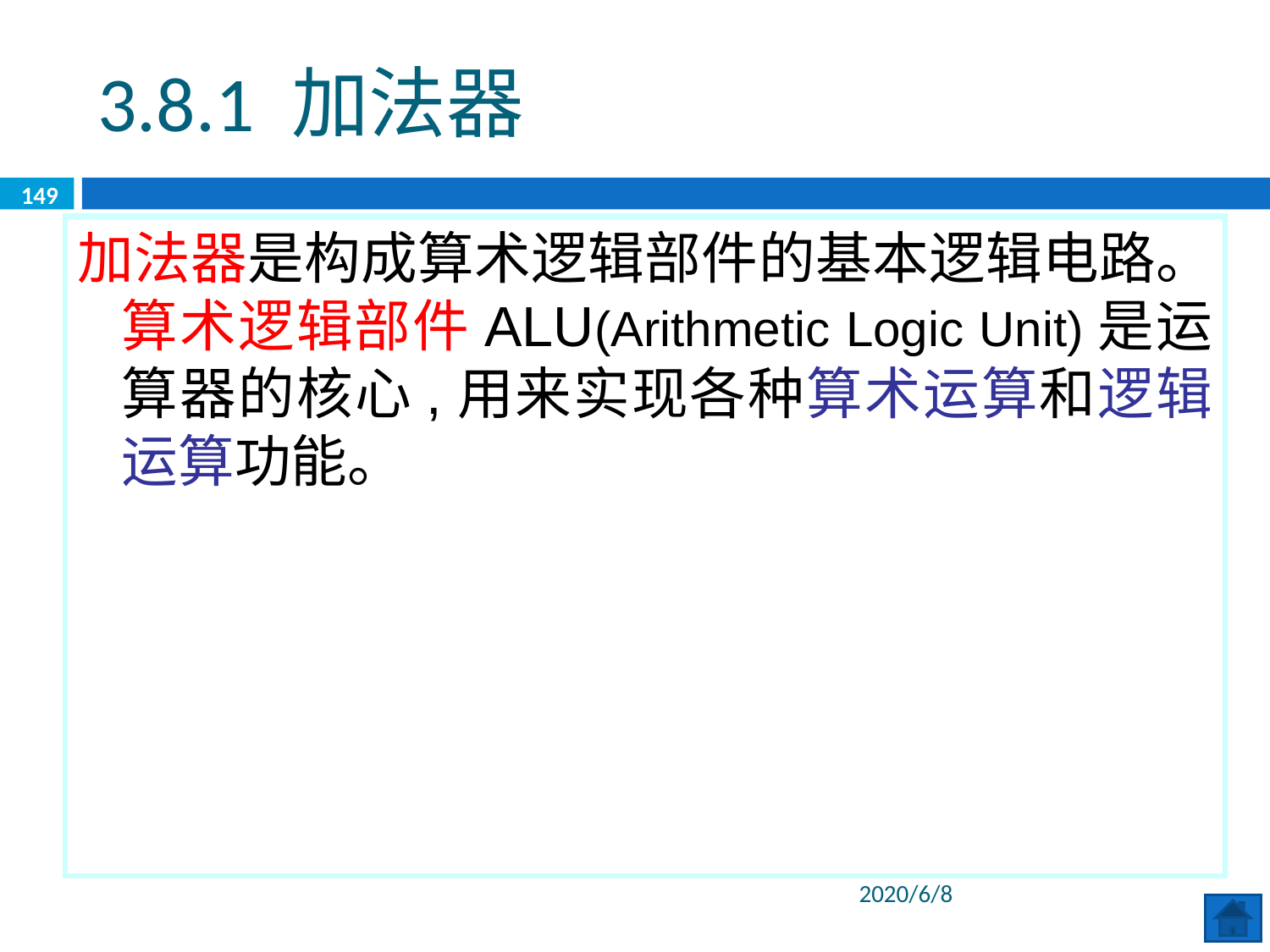

3.8.1 加法器
149
加法器是构成算术逻辑部件的基本逻辑电路。算术逻辑部件ALU(Arithmetic Logic Unit)是运算器的核心,用来实现各种算术运算和逻辑运算功能。
2020/6/8